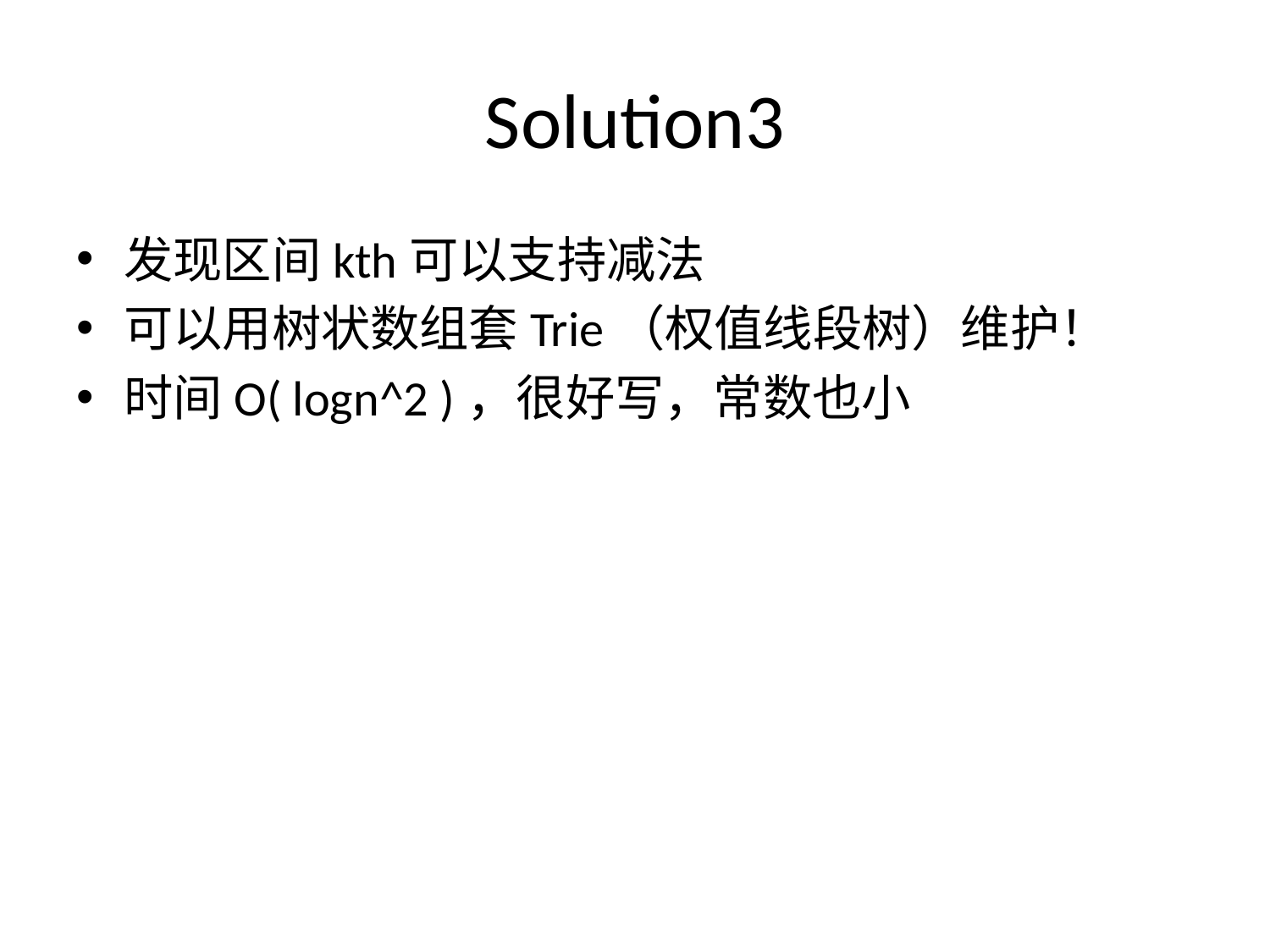

# Solution3
发现区间kth可以支持减法
可以用树状数组套Trie（权值线段树）维护！
时间O( logn^2 )，很好写，常数也小